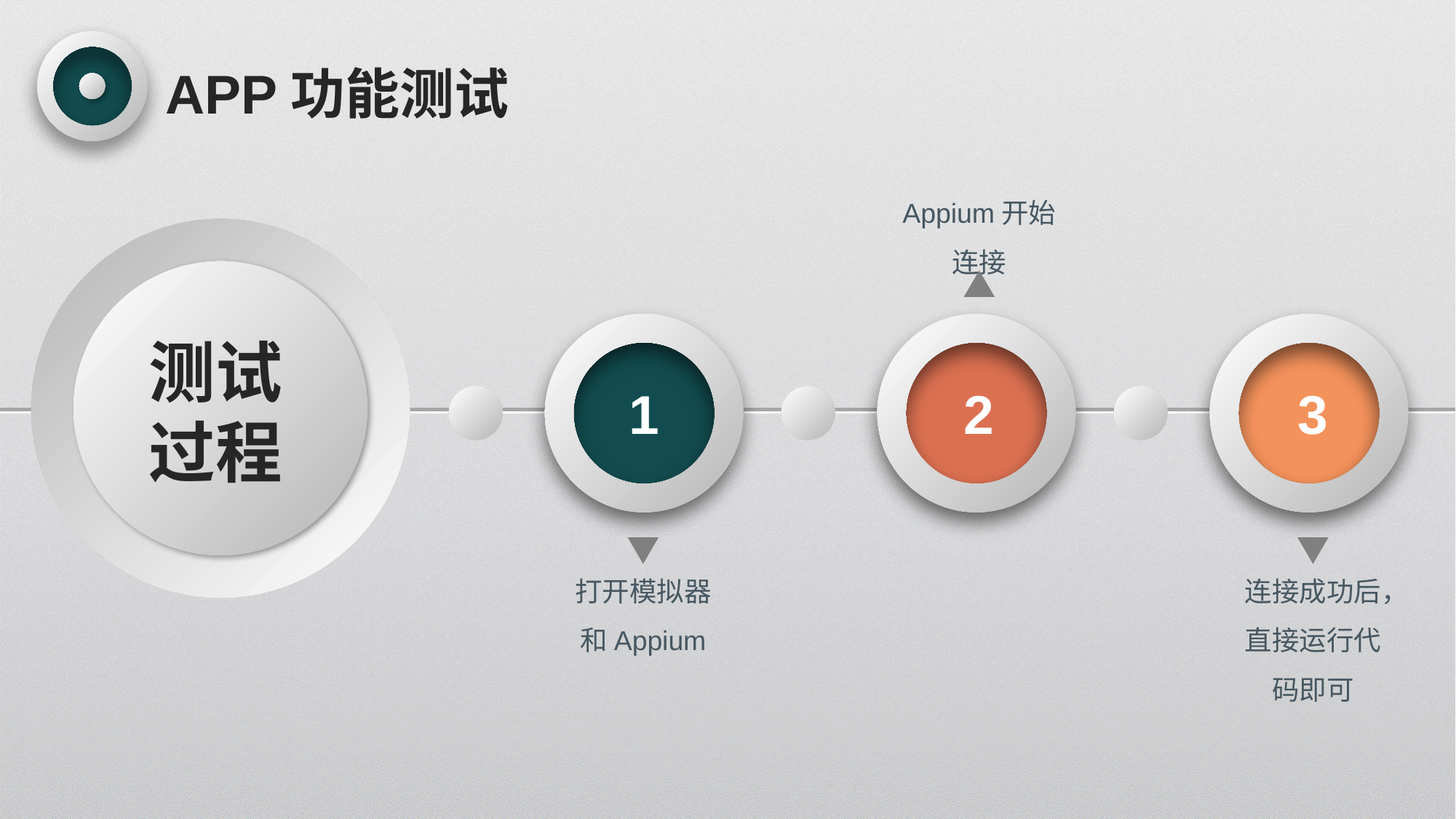

APP功能测试
Appium开始连接

测试
过程

3
1
2

打开模拟器和Appium
连接成功后，直接运行代码即可